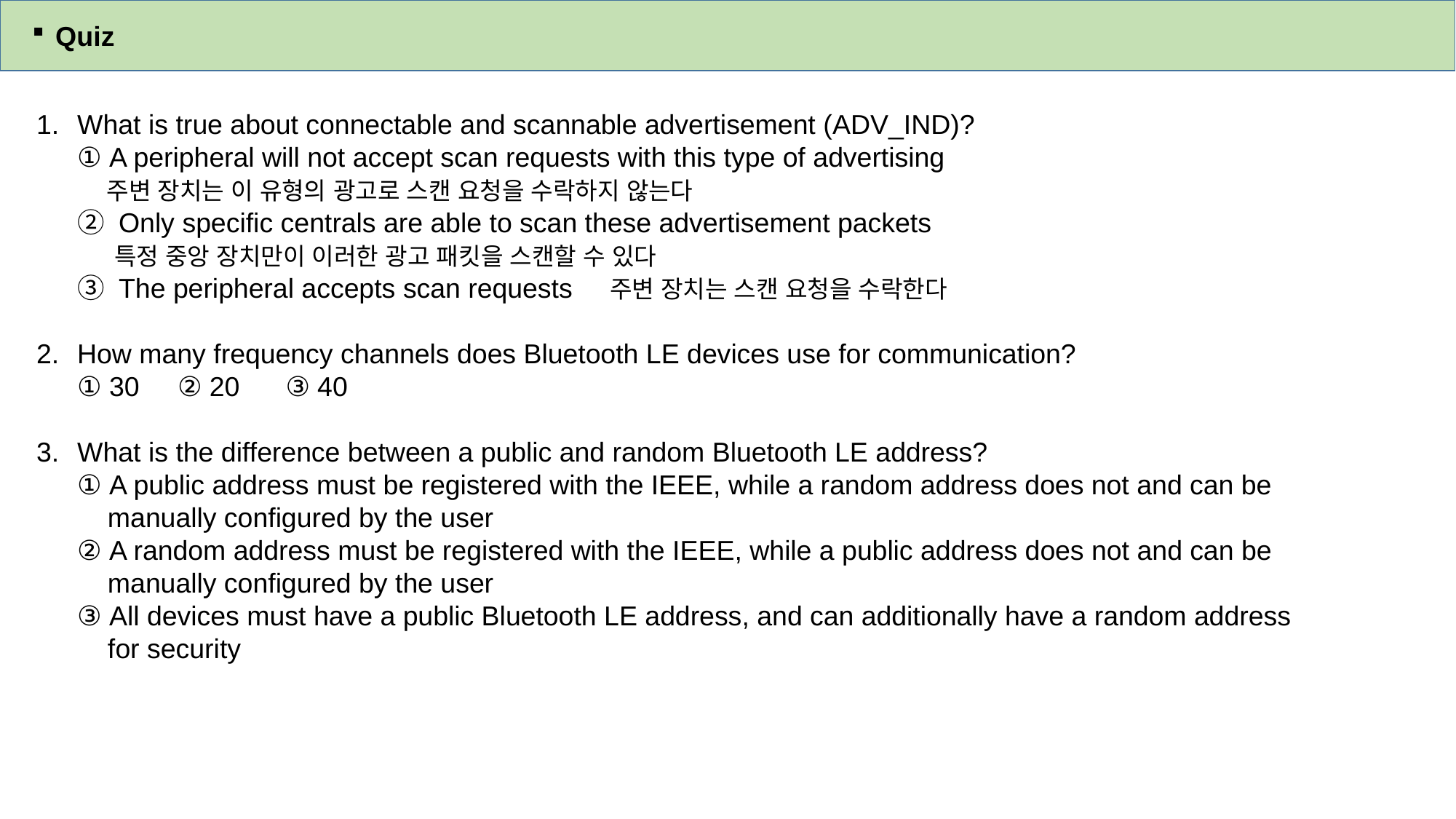

Quiz
What is true about connectable and scannable advertisement (ADV_IND)?
① A peripheral will not accept scan requests with this type of advertising
   주변 장치는 이 유형의 광고로 스캔 요청을 수락하지 않는다
② Only specific centrals are able to scan these advertisement packets
    특정 중앙 장치만이 이러한 광고 패킷을 스캔할 수 있다
③ The peripheral accepts scan requests    주변 장치는 스캔 요청을 수락한다

How many frequency channels does Bluetooth LE devices use for communication?
① 30     ② 20      ③ 40
What is the difference between a public and random Bluetooth LE address?
① A public address must be registered with the IEEE, while a random address does not and can be
    manually configured by the user
② A random address must be registered with the IEEE, while a public address does not and can be
    manually configured by the user
③ All devices must have a public Bluetooth LE address, and can additionally have a random address
    for security